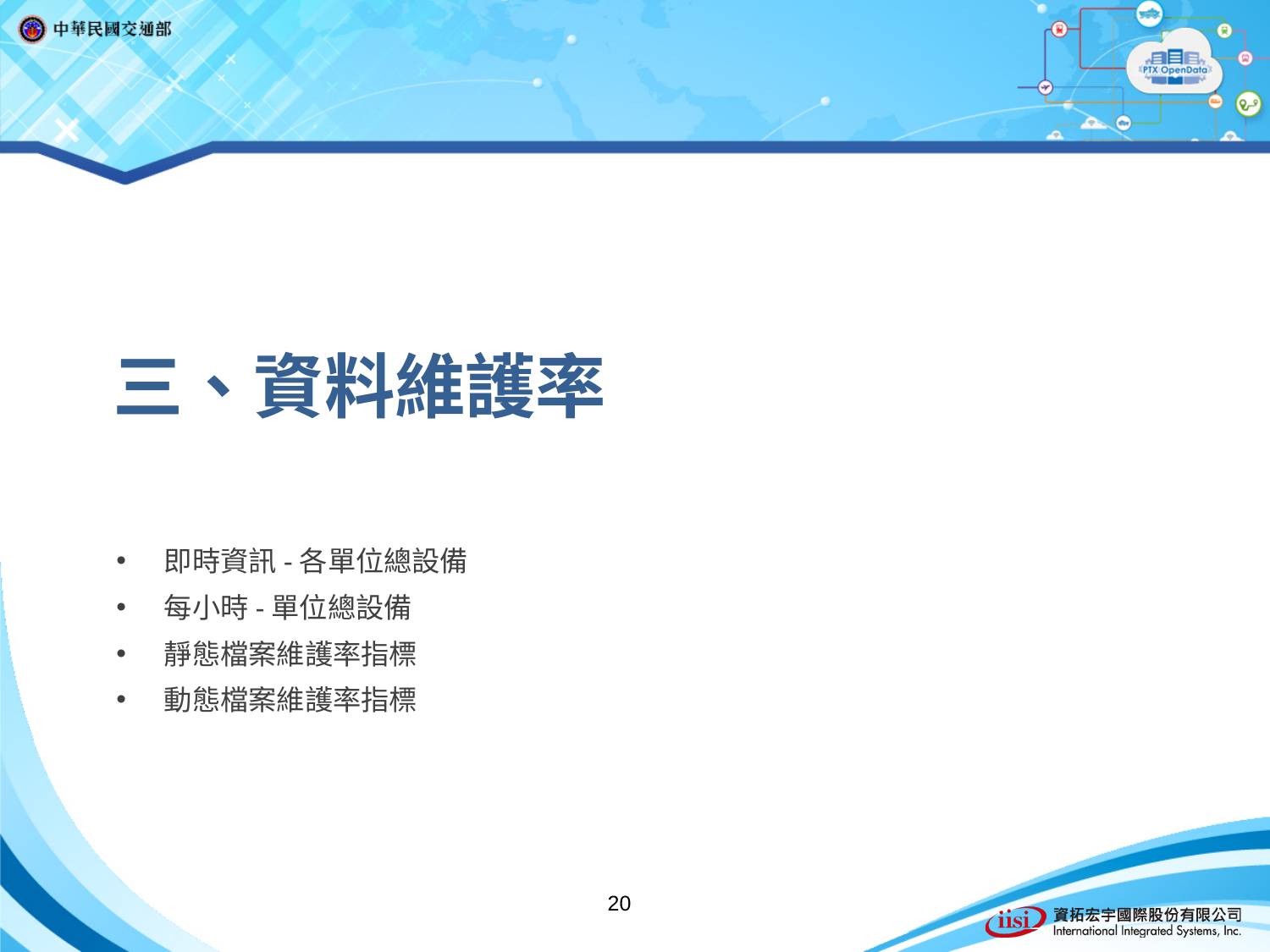

# 三、資料維護率
即時資訊-各單位總設備
每小時-單位總設備
靜態檔案維護率指標
動態檔案維護率指標
20